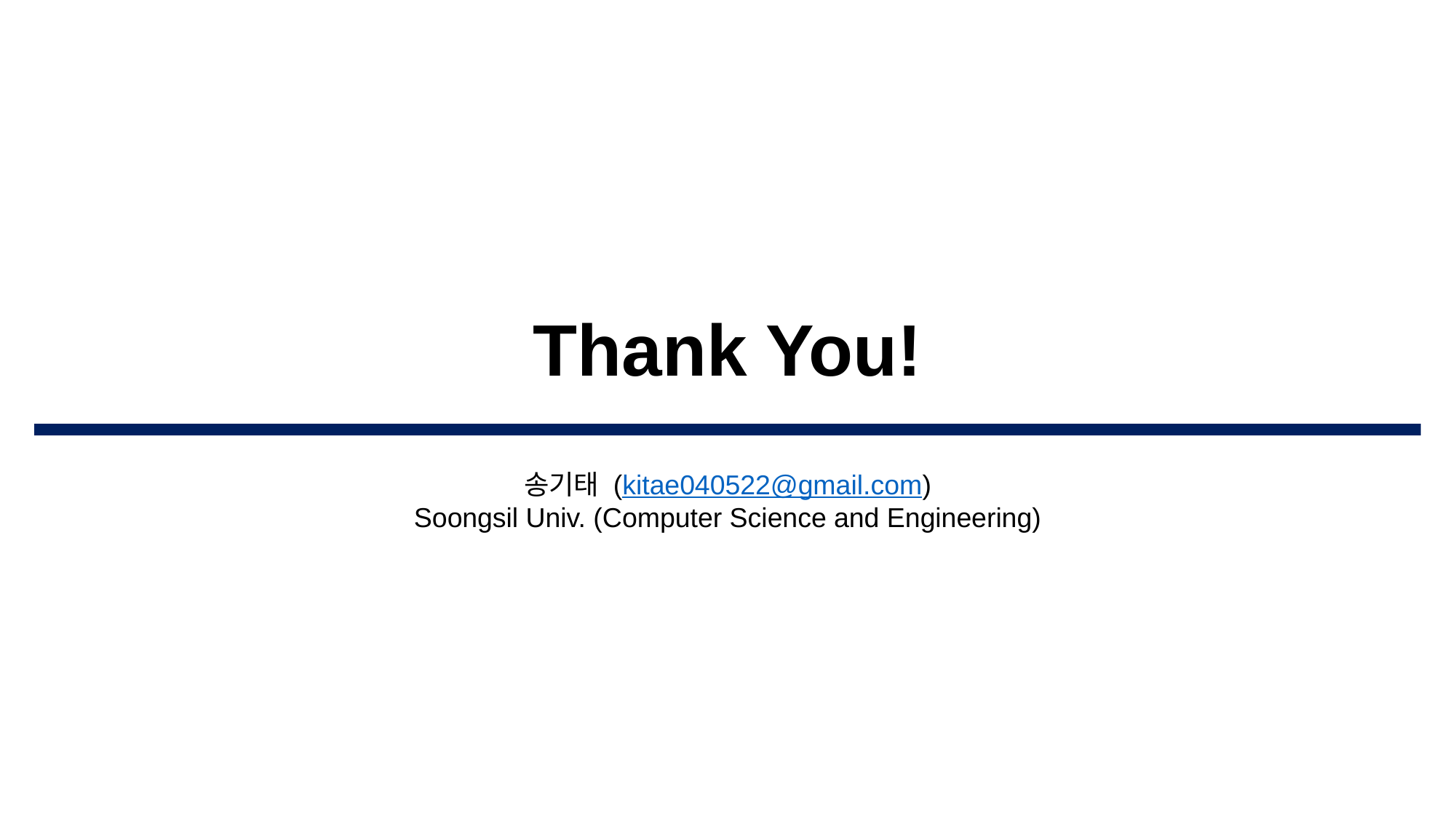

# Thank You!

송기태 (kitae040522@gmail.com)
Soongsil Univ. (Computer Science and Engineering)​